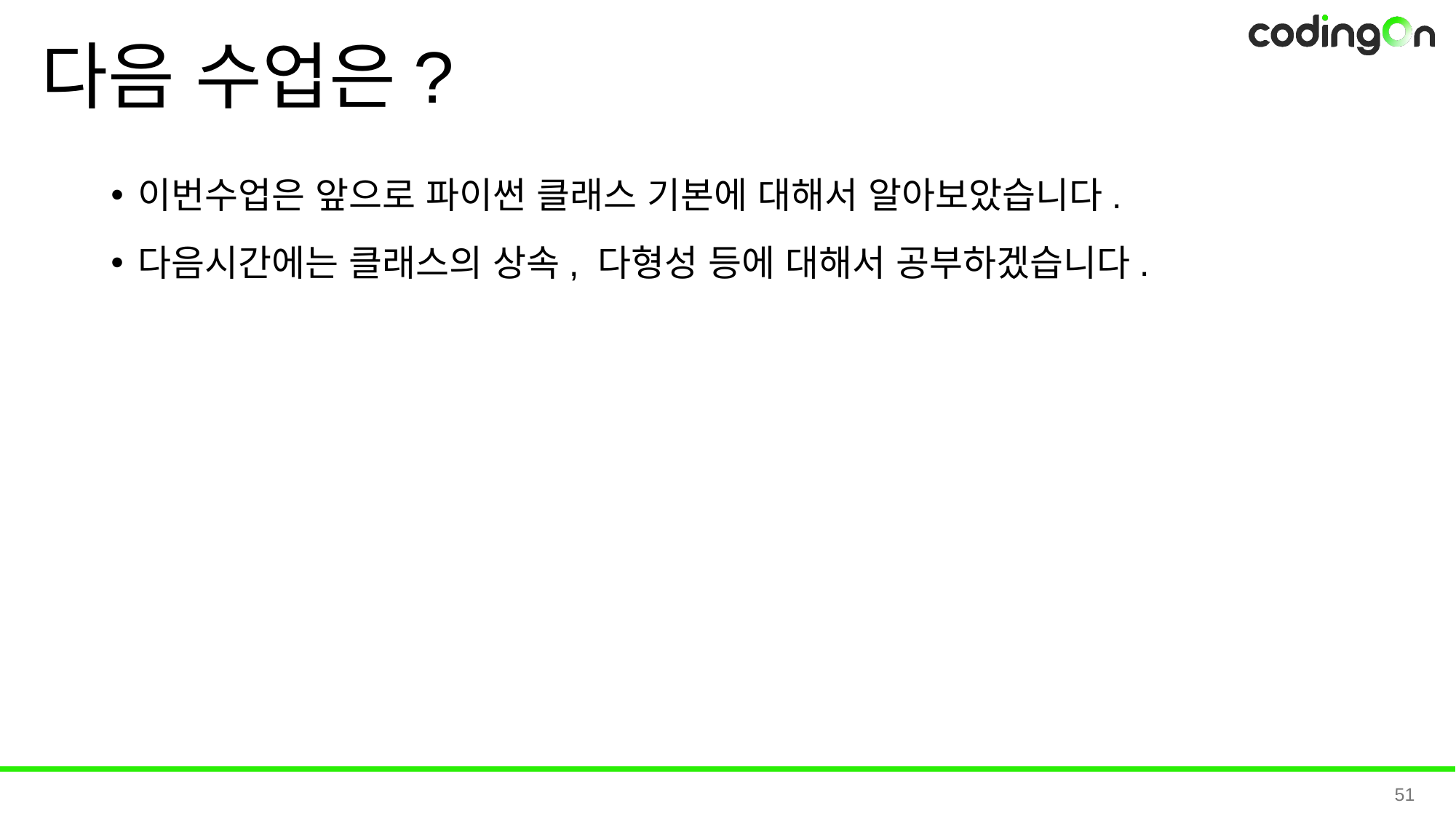

# 다음 수업은?
이번수업은 앞으로 파이썬 클래스 기본에 대해서 알아보았습니다.
다음시간에는 클래스의 상속, 다형성 등에 대해서 공부하겠습니다.

51